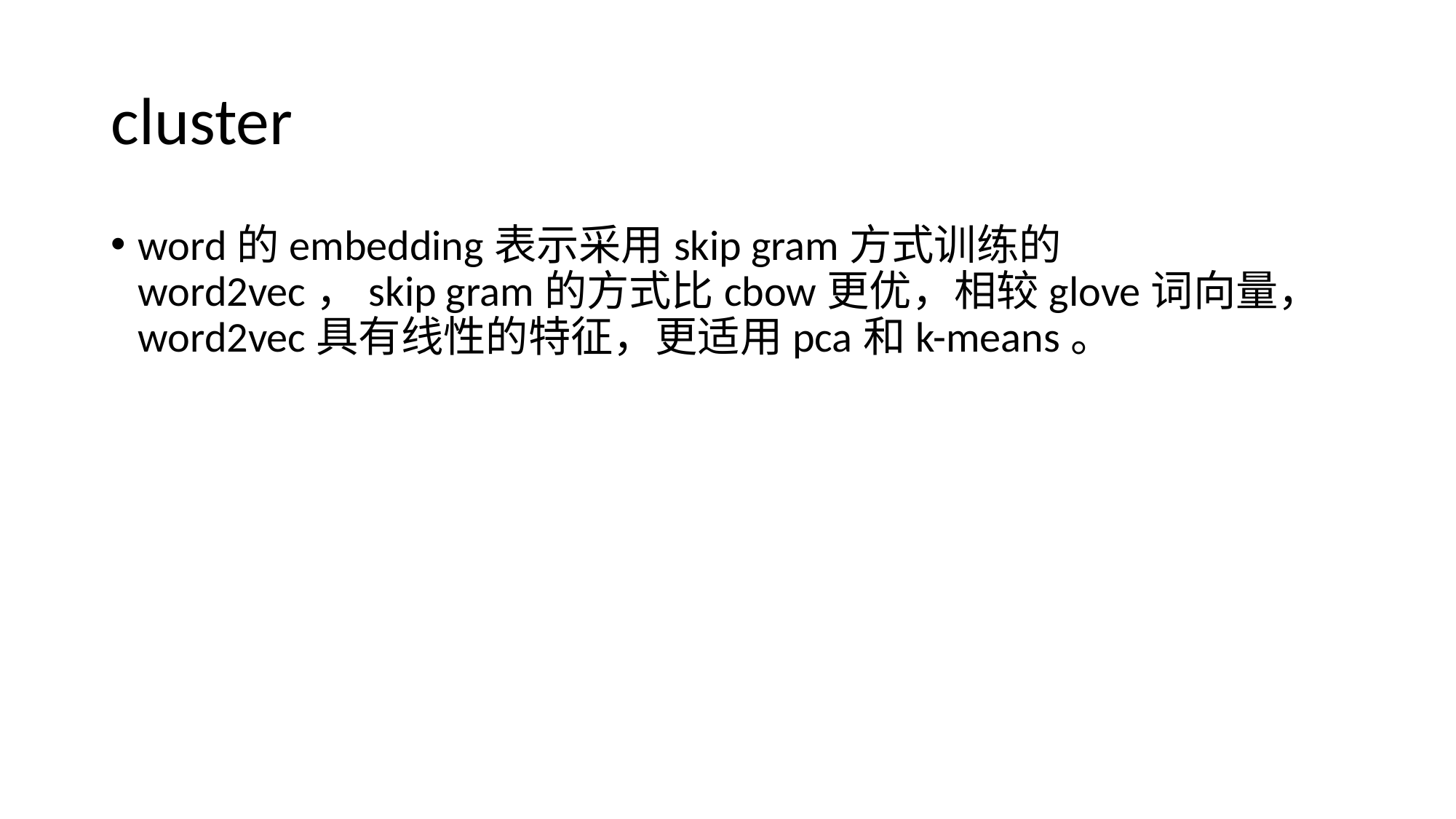

# cluster
word的embedding表示采用skip gram方式训练的word2vec，skip gram的方式比cbow更优，相较glove词向量，word2vec具有线性的特征，更适用pca和k-means。